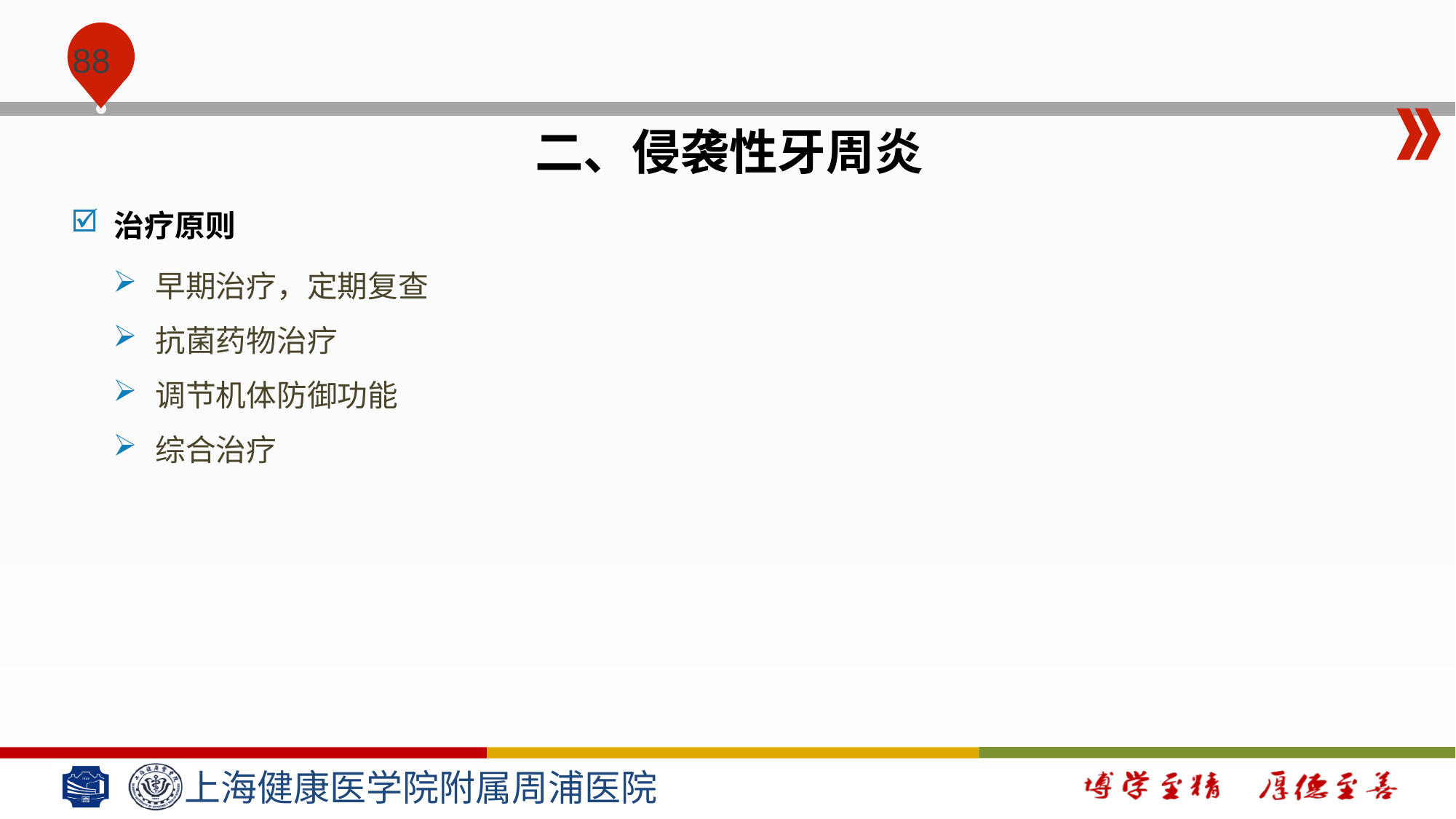

#
二、侵袭性牙周炎
治疗原则
早期治疗，定期复查
抗菌药物治疗
调节机体防御功能
综合治疗